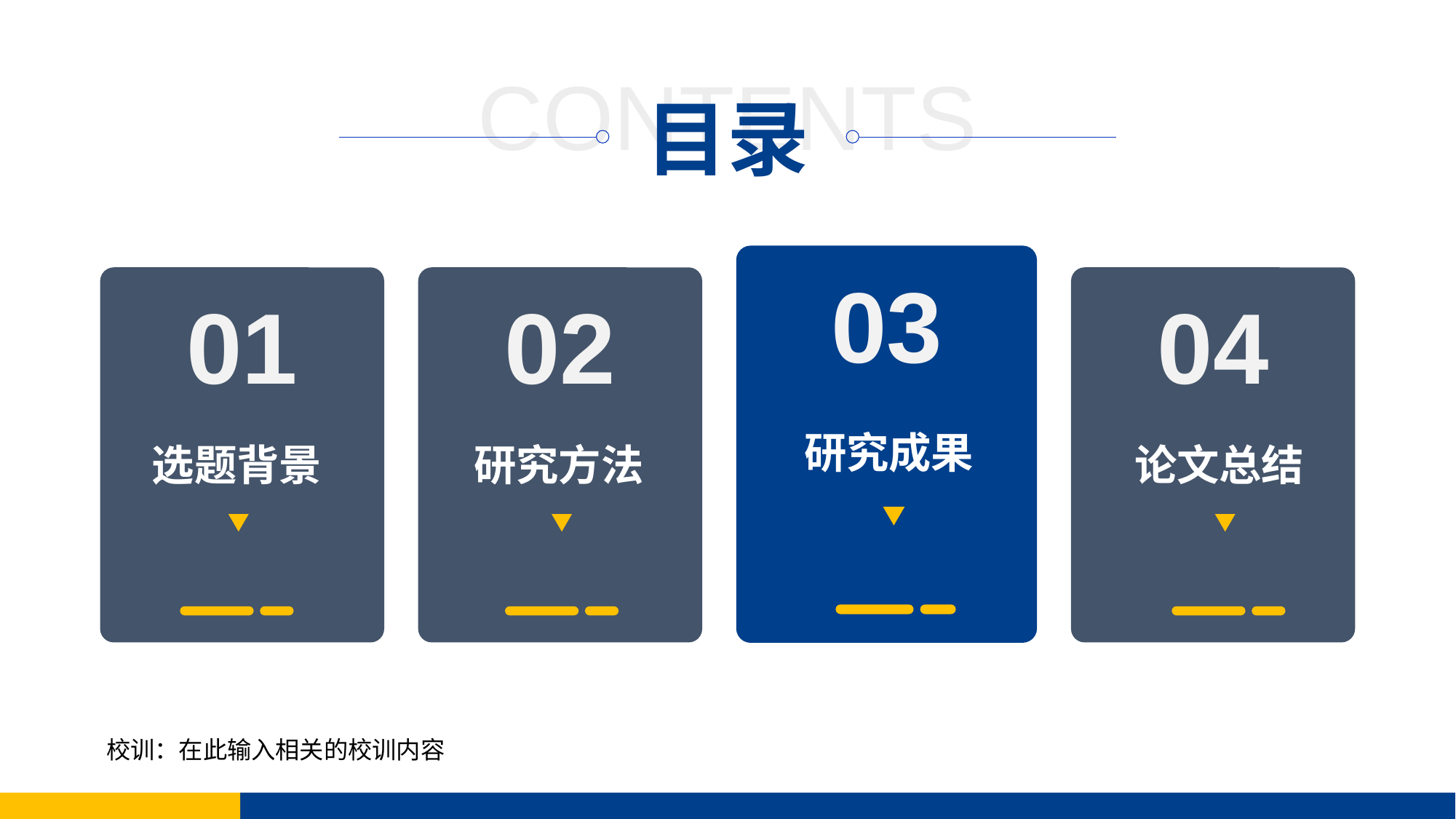

03
01
02
04
研究成果
选题背景
研究方法
论文总结
校训：在此输入相关的校训内容